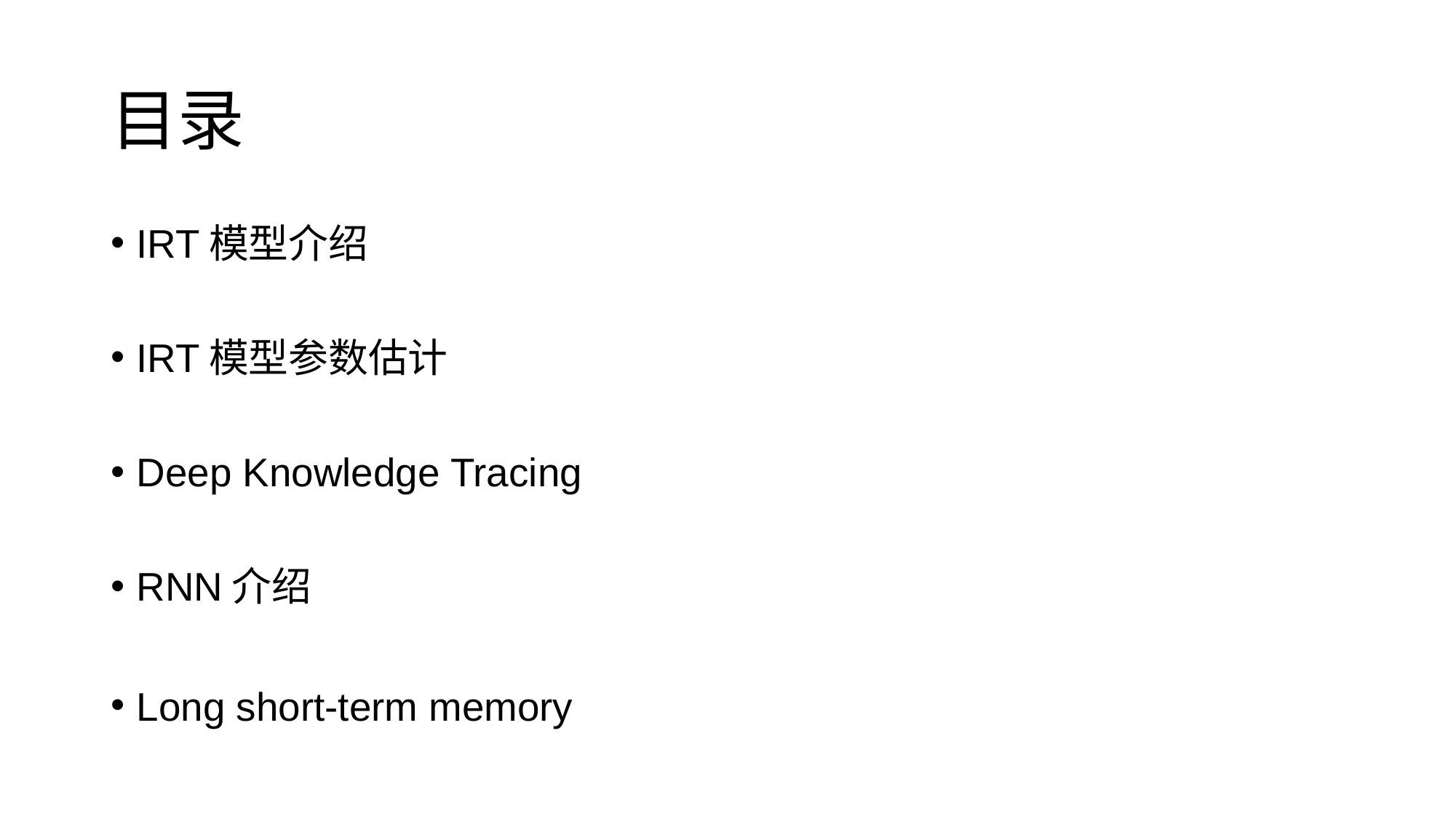

# 目录
IRT模型介绍

IRT模型参数估计

Deep Knowledge Tracing

RNN介绍

Long short-term memory